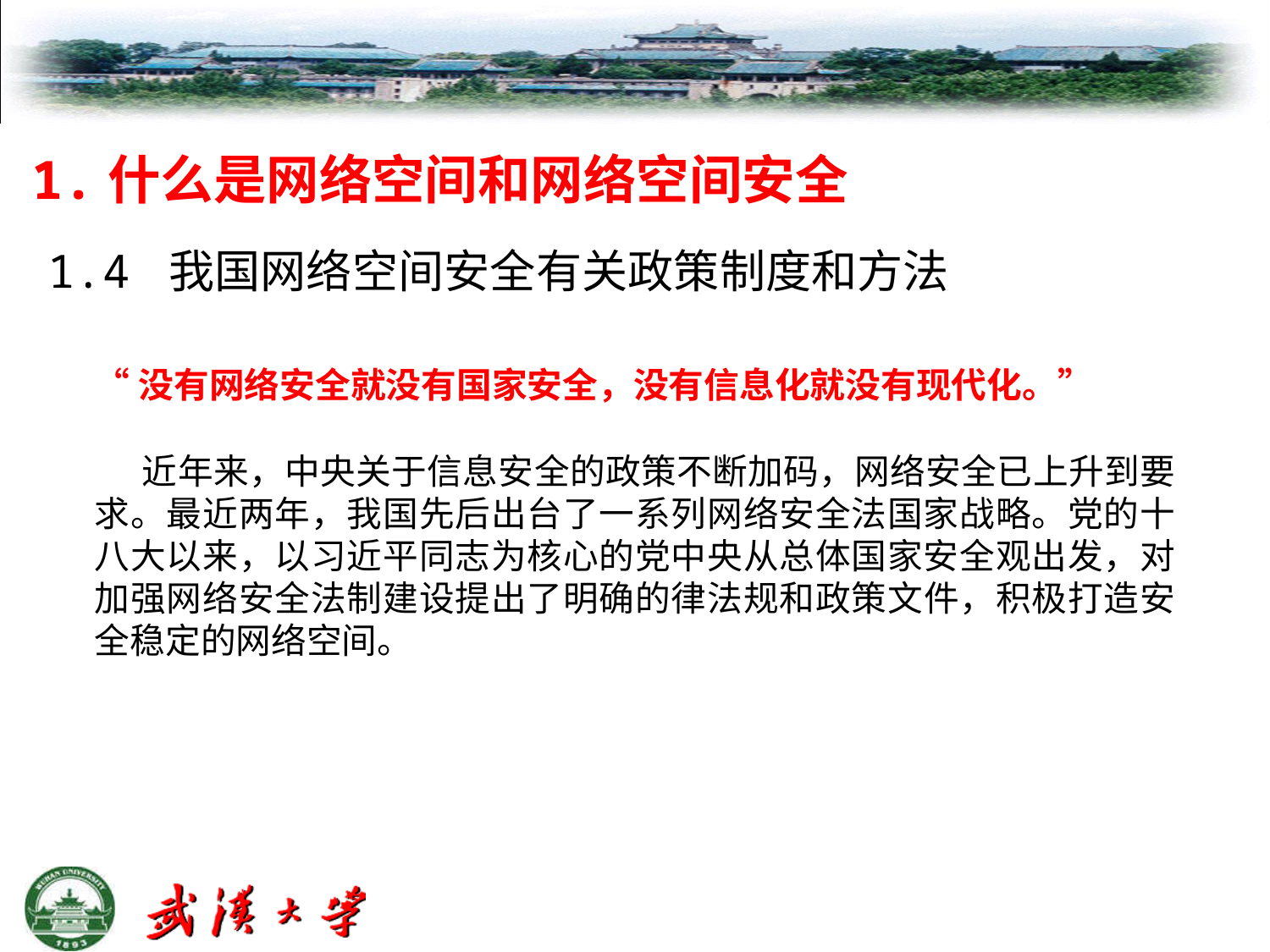

# 1.什么是网络空间和网络空间安全
1.4 我国网络空间安全有关政策制度和方法
“没有网络安全就没有国家安全，没有信息化就没有现代化。”
近年来，中央关于信息安全的政策不断加码，网络安全已上升到要求。最近两年，我国先后出台了一系列网络安全法国家战略。党的十八大以来，以习近平同志为核心的党中央从总体国家安全观出发，对加强网络安全法制建设提出了明确的律法规和政策文件，积极打造安全稳定的网络空间。